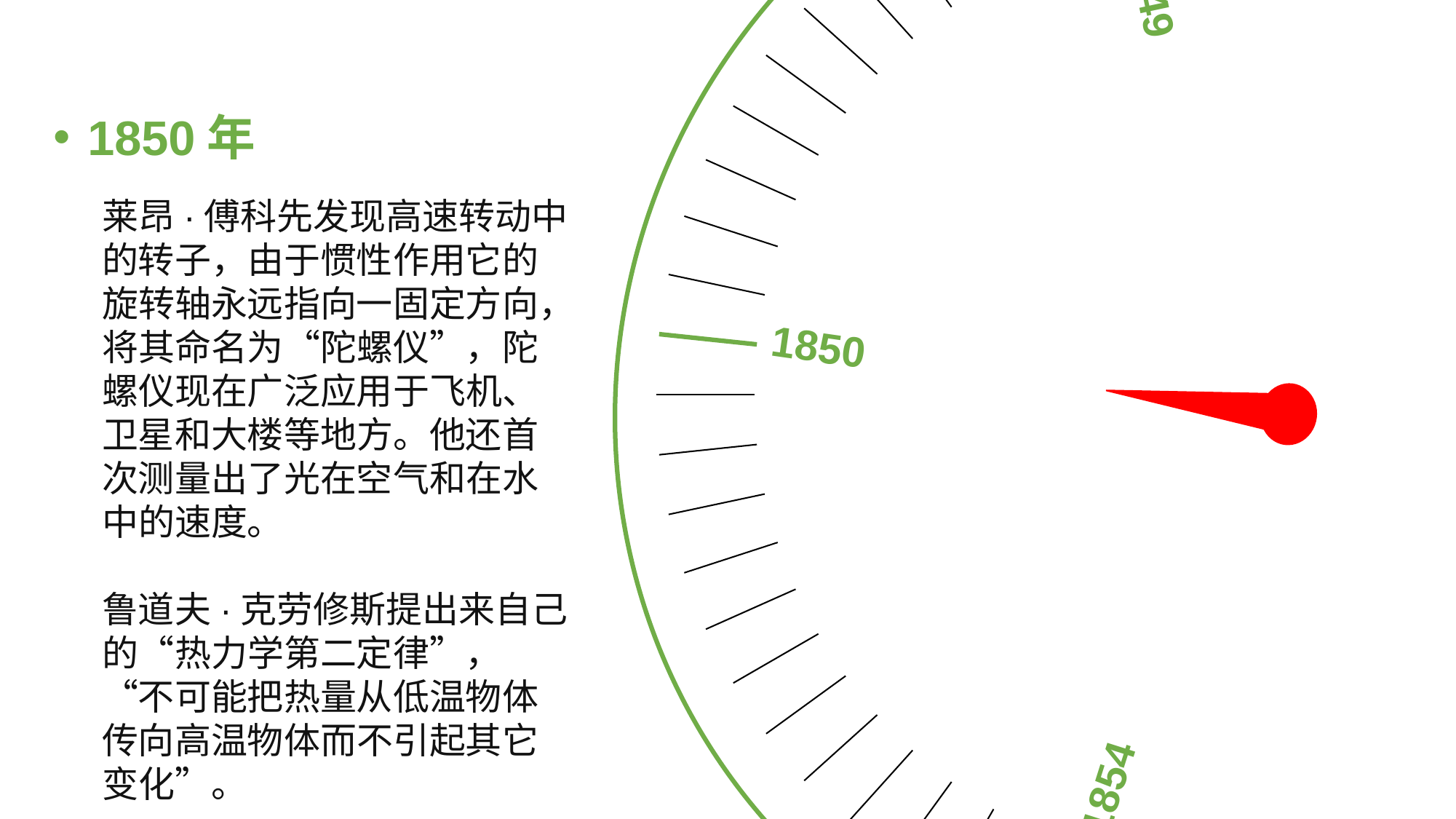

1848
1857
1849
1854
1850
1850年
莱昂·傅科先发现高速转动中的转子，由于惯性作用它的旋转轴永远指向一固定方向，将其命名为“陀螺仪”，陀螺仪现在广泛应用于飞机、卫星和大楼等地方。他还首次测量出了光在空气和在水中的速度。

鲁道夫·克劳修斯提出来自己的“热力学第二定律”，“不可能把热量从低温物体传向高温物体而不引起其它变化”。